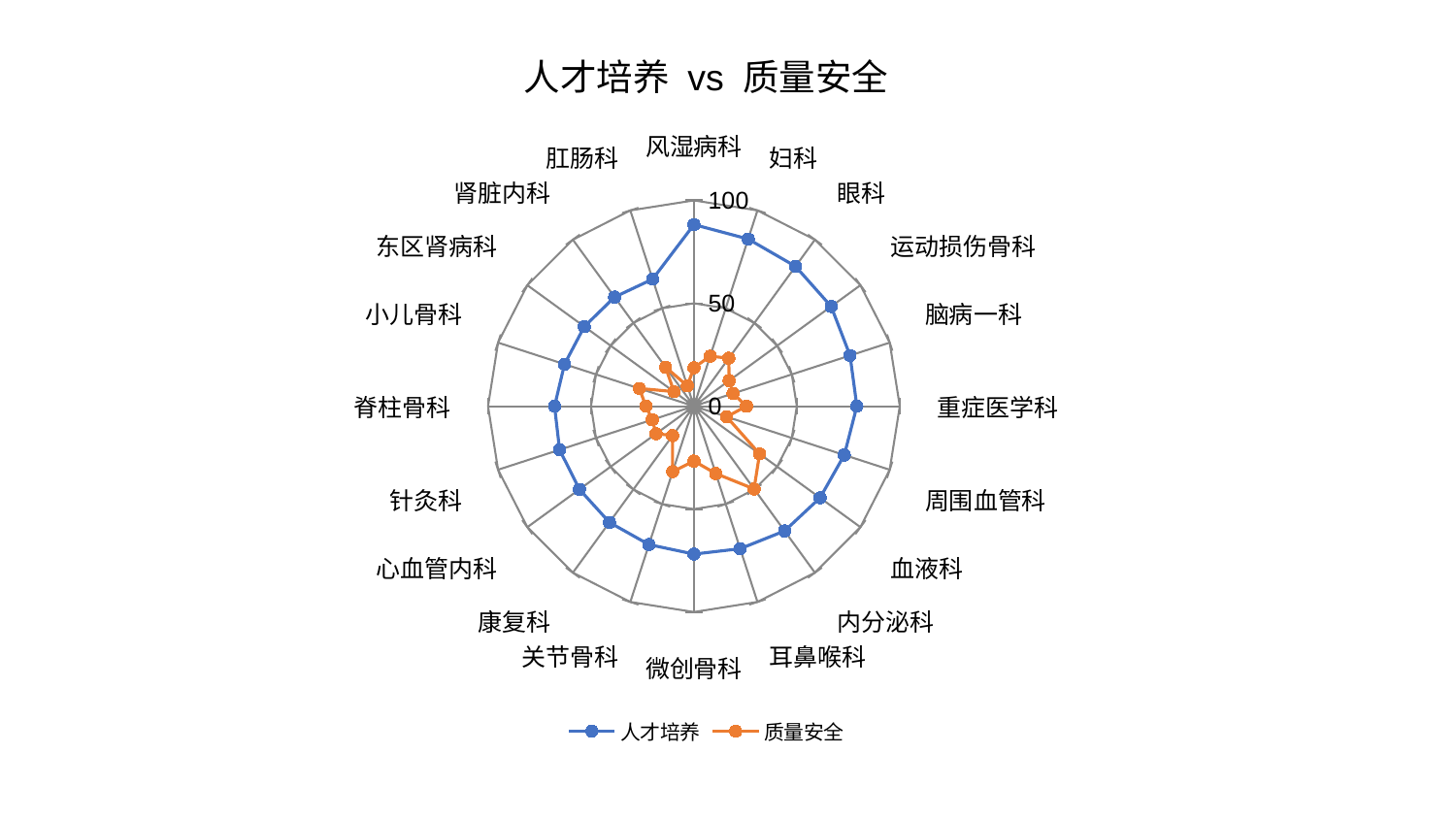

### Chart: 人才培养 vs 质量安全

| Category | 人才培养 | 质量安全 |
|---|---|---|
| 风湿病科 | 88.24030320848034 | 18.698803214293065 |
| 妇科 | 85.39404526894684 | 25.538436327672763 |
| 眼科 | 83.99334051056019 | 28.842496210808825 |
| 运动损伤骨科 | 82.43147653126711 | 21.179998575111835 |
| 脑病一科 | 79.76207259854164 | 20.014361282689826 |
| 重症医学科 | 79.15561773426735 | 25.531150349083497 |
| 周围血管科 | 76.81270096147435 | 16.741745380894482 |
| 血液科 | 75.77053393959201 | 39.4473834037763 |
| 内分泌科 | 74.93850793633788 | 49.72041716273863 |
| 耳鼻喉科 | 72.80966771557564 | 34.407780911228 |
| 微创骨科 | 71.86595681410869 | 26.665360527104376 |
| 关节骨科 | 70.7080850629943 | 33.45390866332135 |
| 康复科 | 69.79008723401013 | 17.67919694418573 |
| 心血管内科 | 68.7497791108148 | 22.731458988566583 |
| 针灸科 | 68.59777153929595 | 21.263525689955582 |
| 脊柱骨科 | 67.68857220112592 | 23.303690541830363 |
| 小儿骨科 | 66.079943223288 | 27.882708806858897 |
| 东区肾病科 | 65.8225230774425 | 12.005997164563343 |
| 肾脏内科 | 65.52723481055823 | 23.437865717374176 |
| 肛肠科 | 64.92556363148562 | 10.408519776856064 |
85